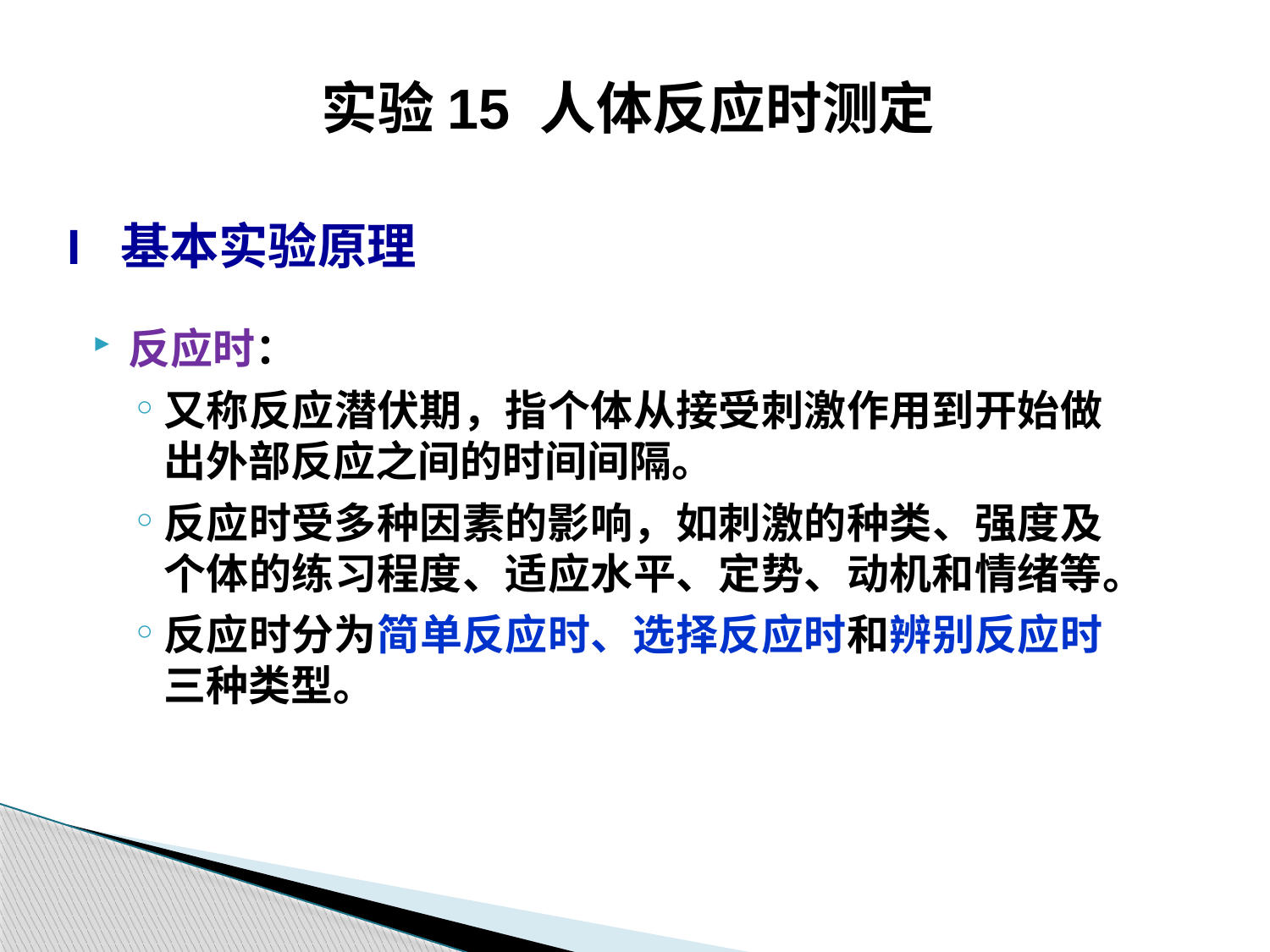

实验15 人体反应时测定
I  基本实验原理
反应时：
又称反应潜伏期，指个体从接受刺激作用到开始做出外部反应之间的时间间隔。
反应时受多种因素的影响，如刺激的种类、强度及个体的练习程度、适应水平、定势、动机和情绪等。
反应时分为简单反应时、选择反应时和辨别反应时三种类型。